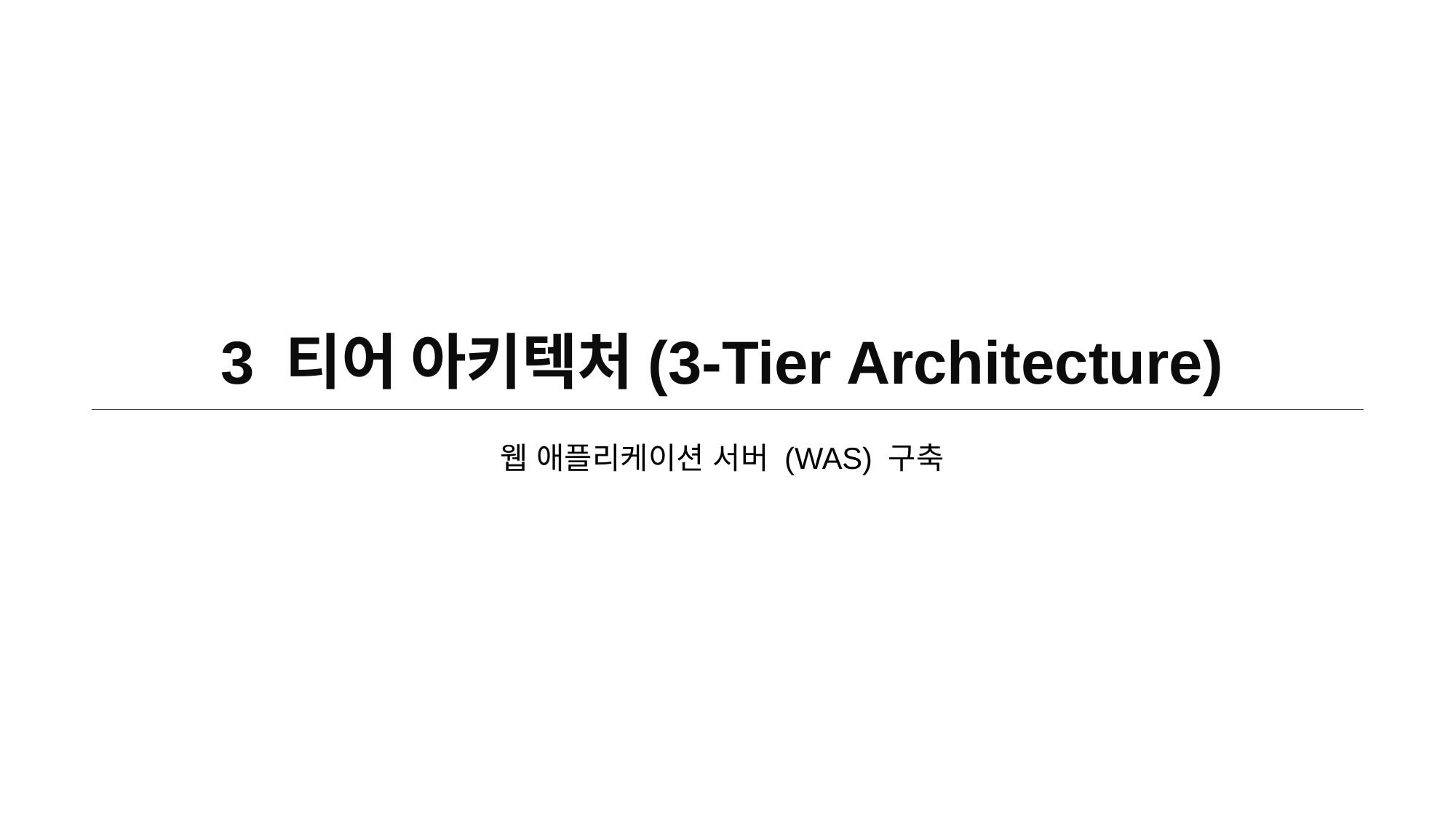

# 3 티어 아키텍처(3-Tier Architecture)
웹 애플리케이션 서버 (WAS) 구축